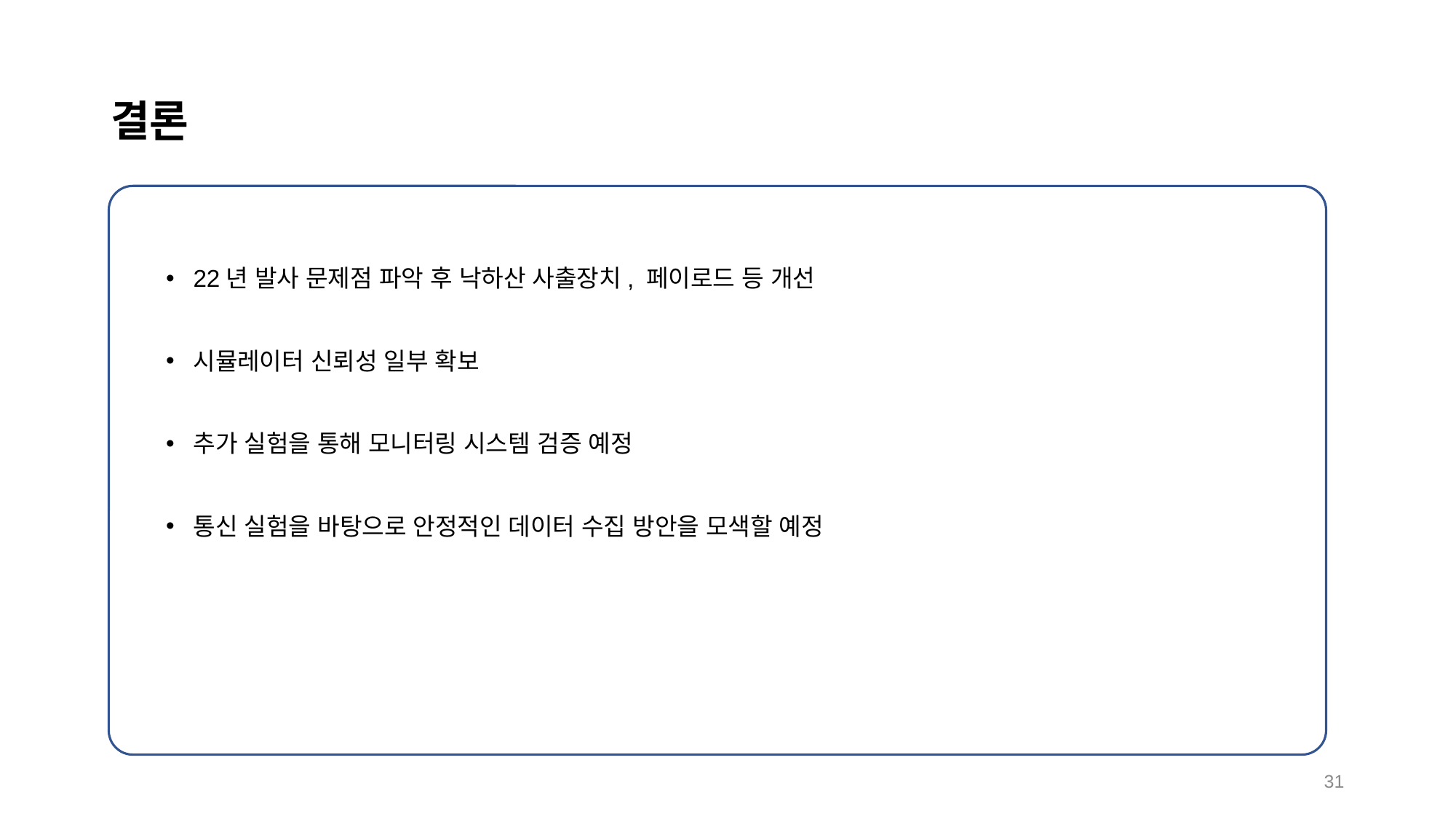

# 결론

22년 발사 문제점 파악 후 낙하산 사출장치, 페이로드 등 개선

시뮬레이터 신뢰성 일부 확보

추가 실험을 통해 모니터링 시스템 검증 예정

통신 실험을 바탕으로 안정적인 데이터 수집 방안을 모색할 예정
31